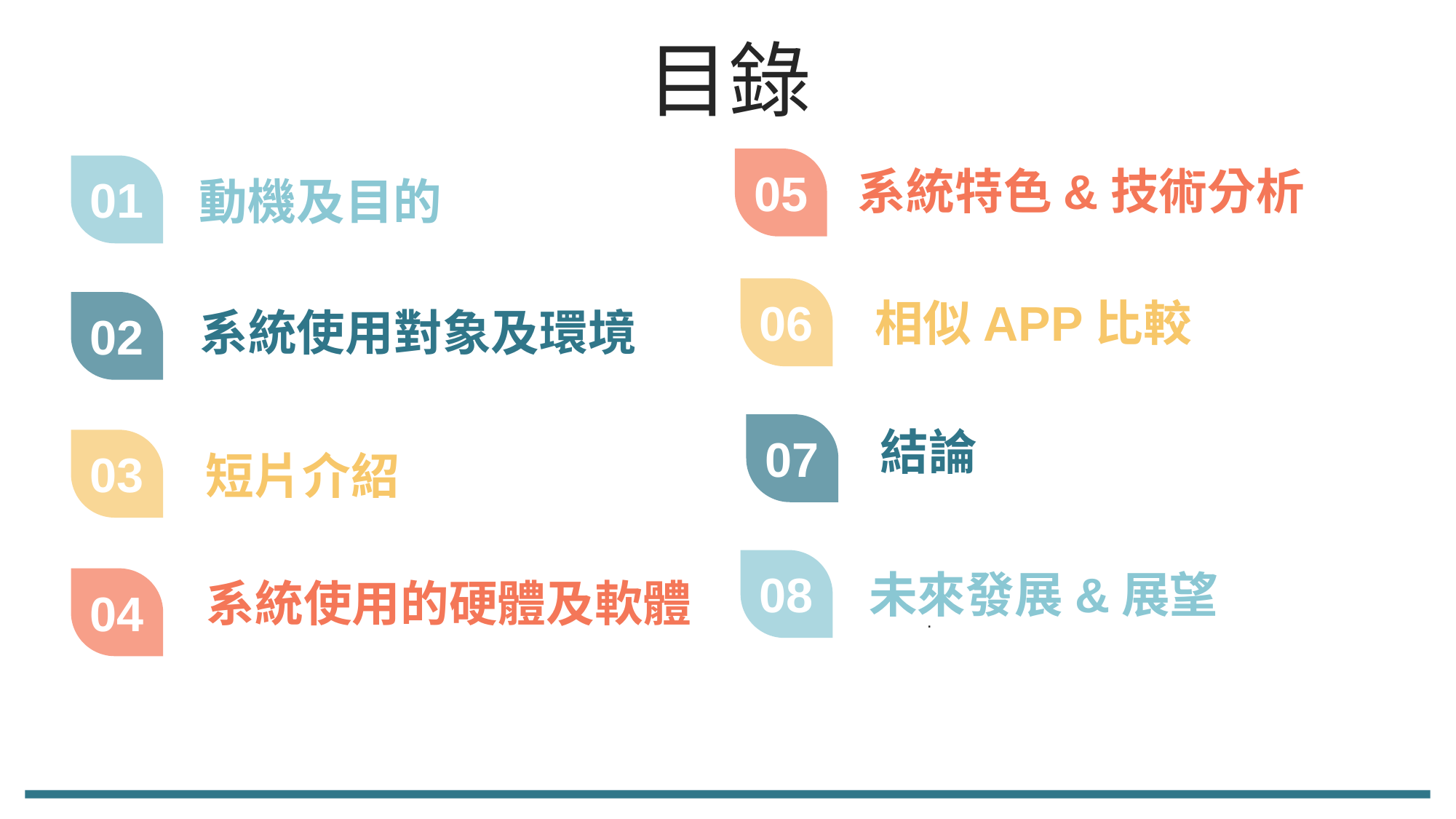

目錄

系統特色&技術分析

05

01
動機及目的

06
相似APP比較

系統使用對象及環境

02

結論

07

03
短片介紹

未來發展&展望
.
08
系統使用的硬體及軟體

04